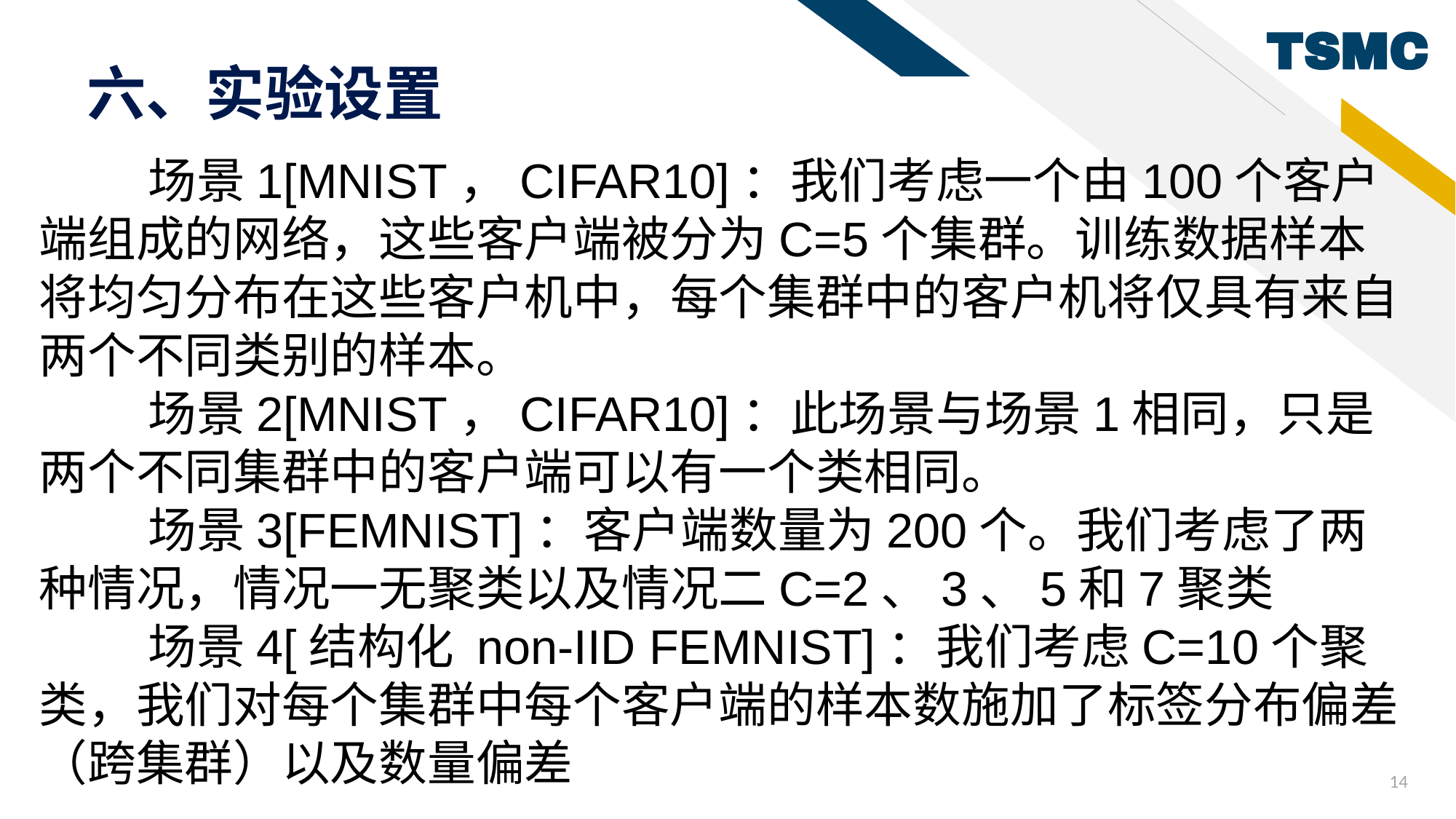

# 六、实验设置
	场景1[MNIST，CIFAR10]：我们考虑一个由100个客户端组成的网络，这些客户端被分为C=5个集群。训练数据样本将均匀分布在这些客户机中，每个集群中的客户机将仅具有来自两个不同类别的样本。
	场景2[MNIST，CIFAR10]：此场景与场景1相同，只是两个不同集群中的客户端可以有一个类相同。
	场景3[FEMNIST]：客户端数量为200个。我们考虑了两种情况，情况一无聚类以及情况二C=2、3、5和7聚类
	场景4[结构化 non-IID FEMNIST]：我们考虑C=10个聚类，我们对每个集群中每个客户端的样本数施加了标签分布偏差（跨集群）以及数量偏差
14